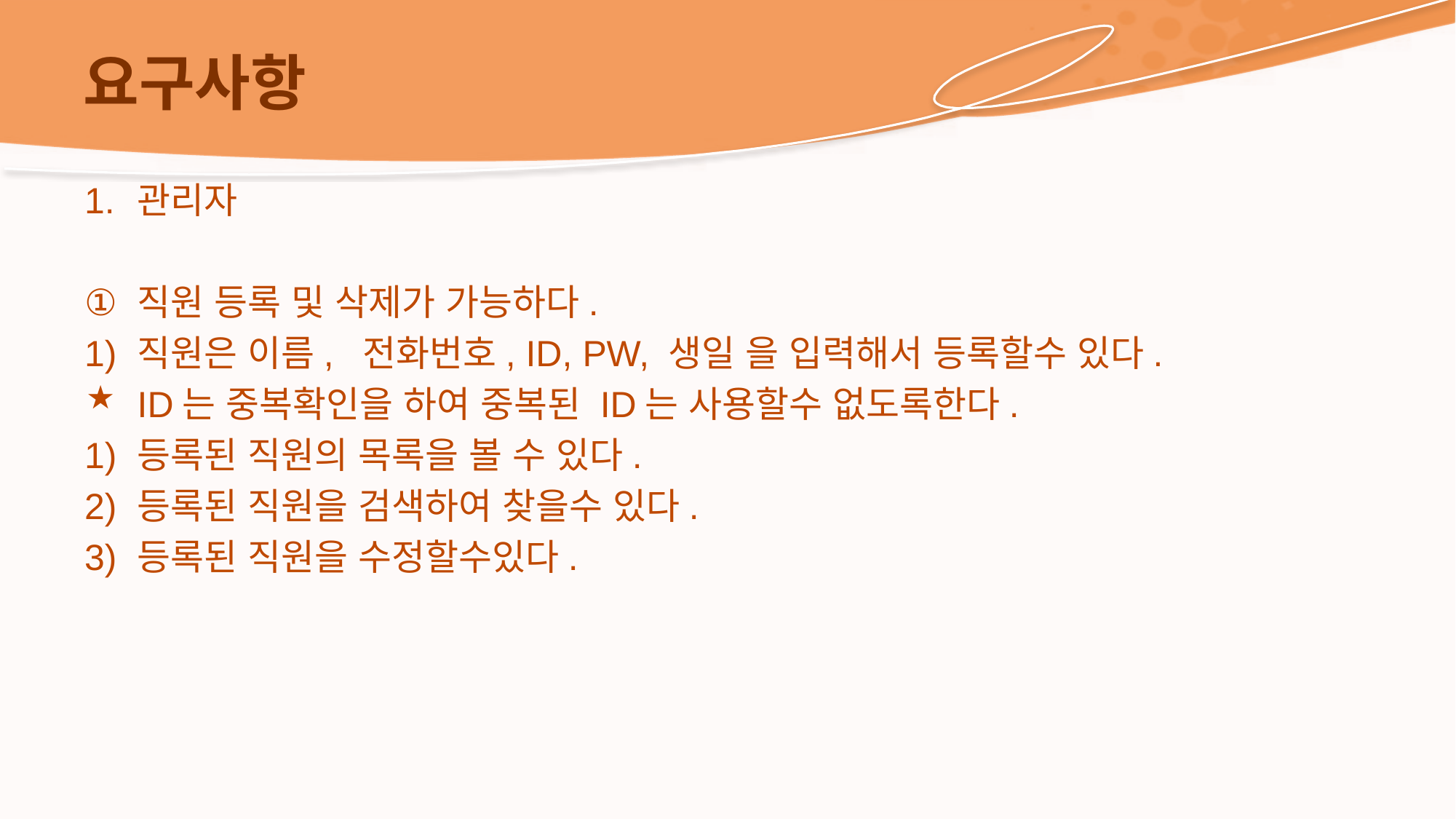

# 요구사항
관리자

직원 등록 및 삭제가 가능하다.
직원은 이름,  전화번호, ID, PW, 생일 을 입력해서 등록할수 있다.
ID는 중복확인을 하여 중복된 ID는 사용할수 없도록한다.
등록된 직원의 목록을 볼 수 있다.
등록된 직원을 검색하여 찾을수 있다.
등록된 직원을 수정할수있다.